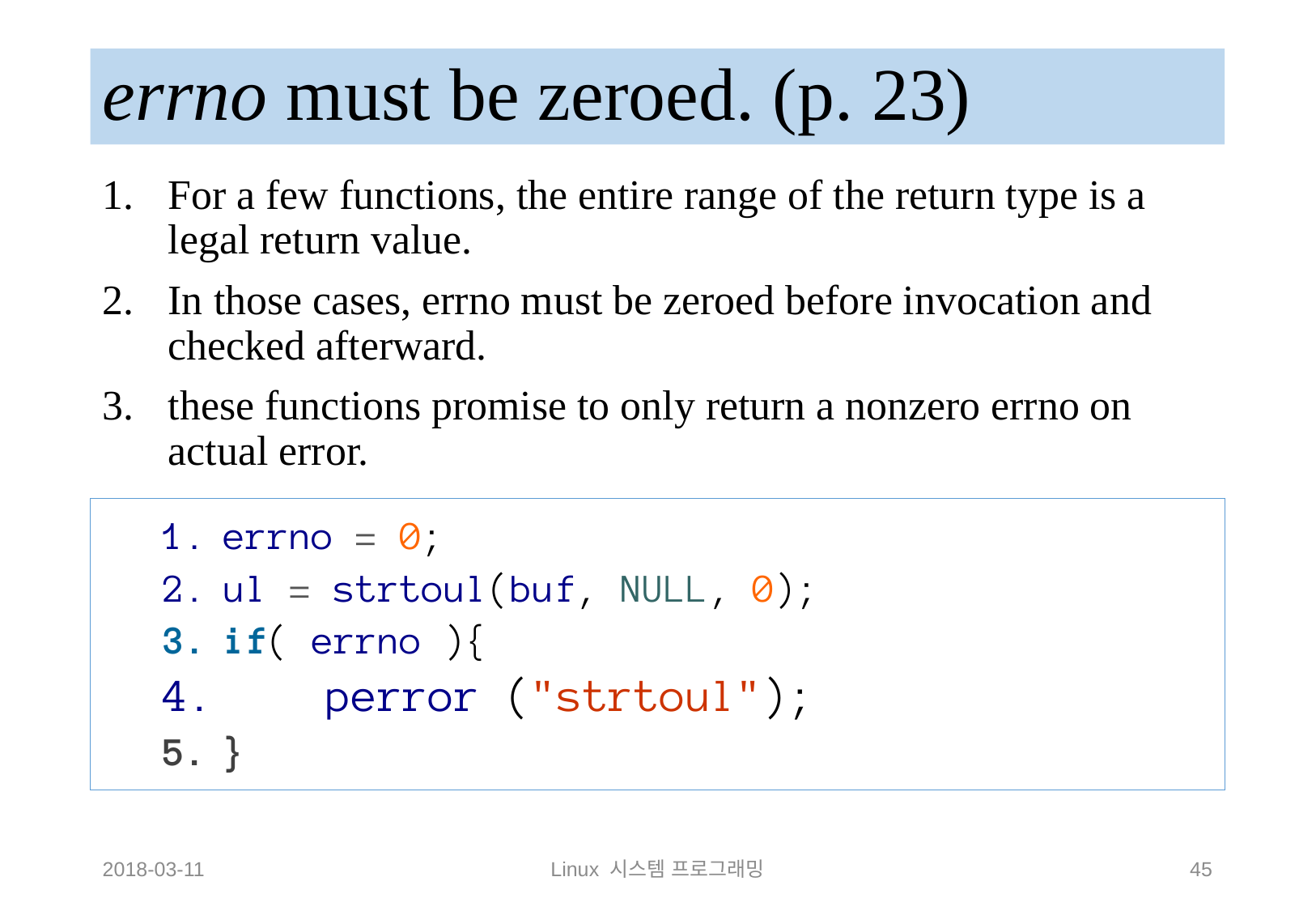

# errno must be zeroed. (p. 23)
For a few functions, the entire range of the return type is a legal return value.
In those cases, errno must be zeroed before invocation and checked afterward.
these functions promise to only return a nonzero errno on actual error.
errno = 0;
ul = strtoul(buf, NULL, 0);
if( errno ){
    perror ("strtoul");
}
2018-03-11
Linux 시스템 프로그래밍
45